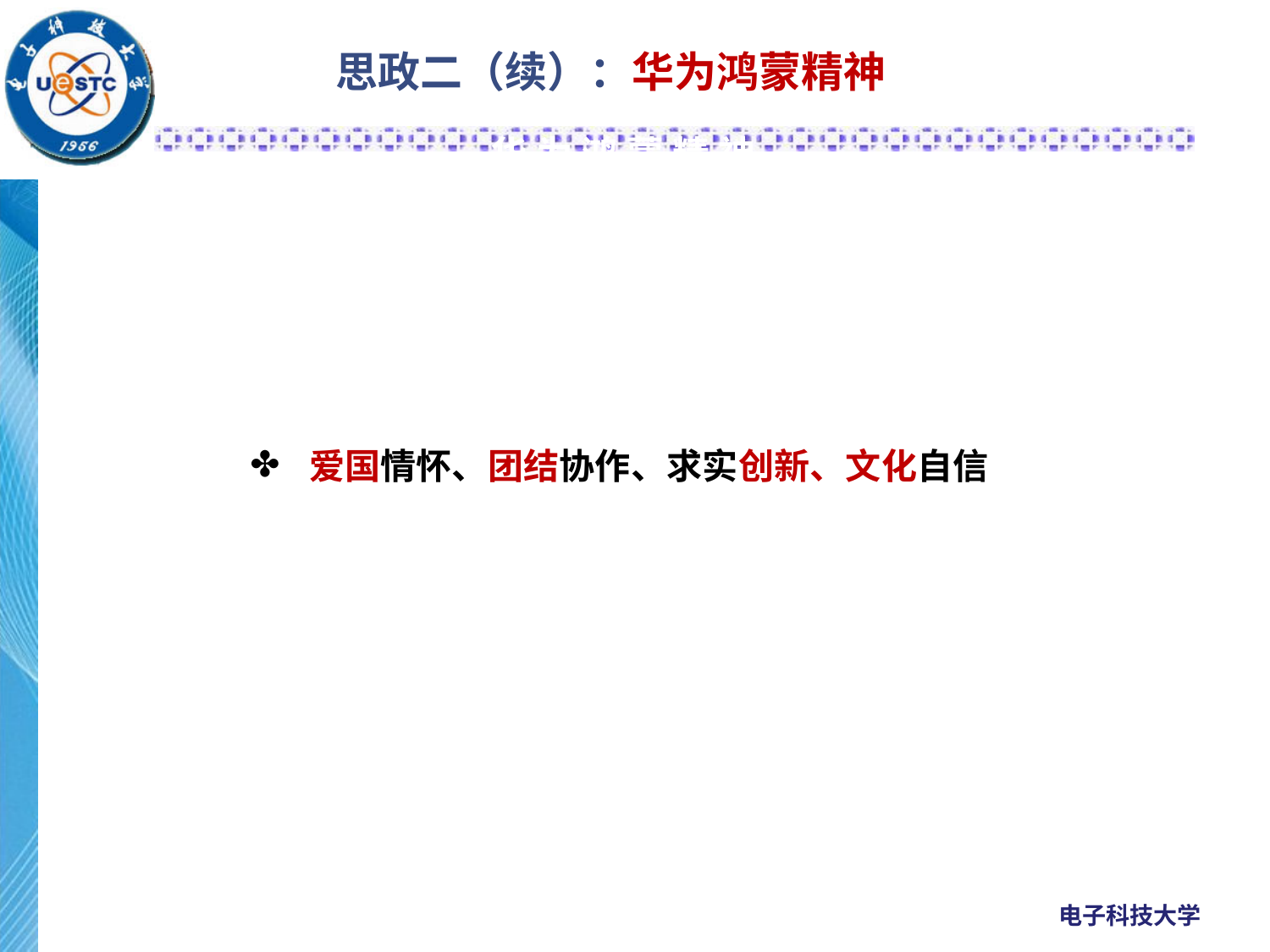

思政二（续）：华为鸿蒙精神
       华 为 鸿 蒙 精 神

 爱国情怀、团结协作、求实创新、文化自信